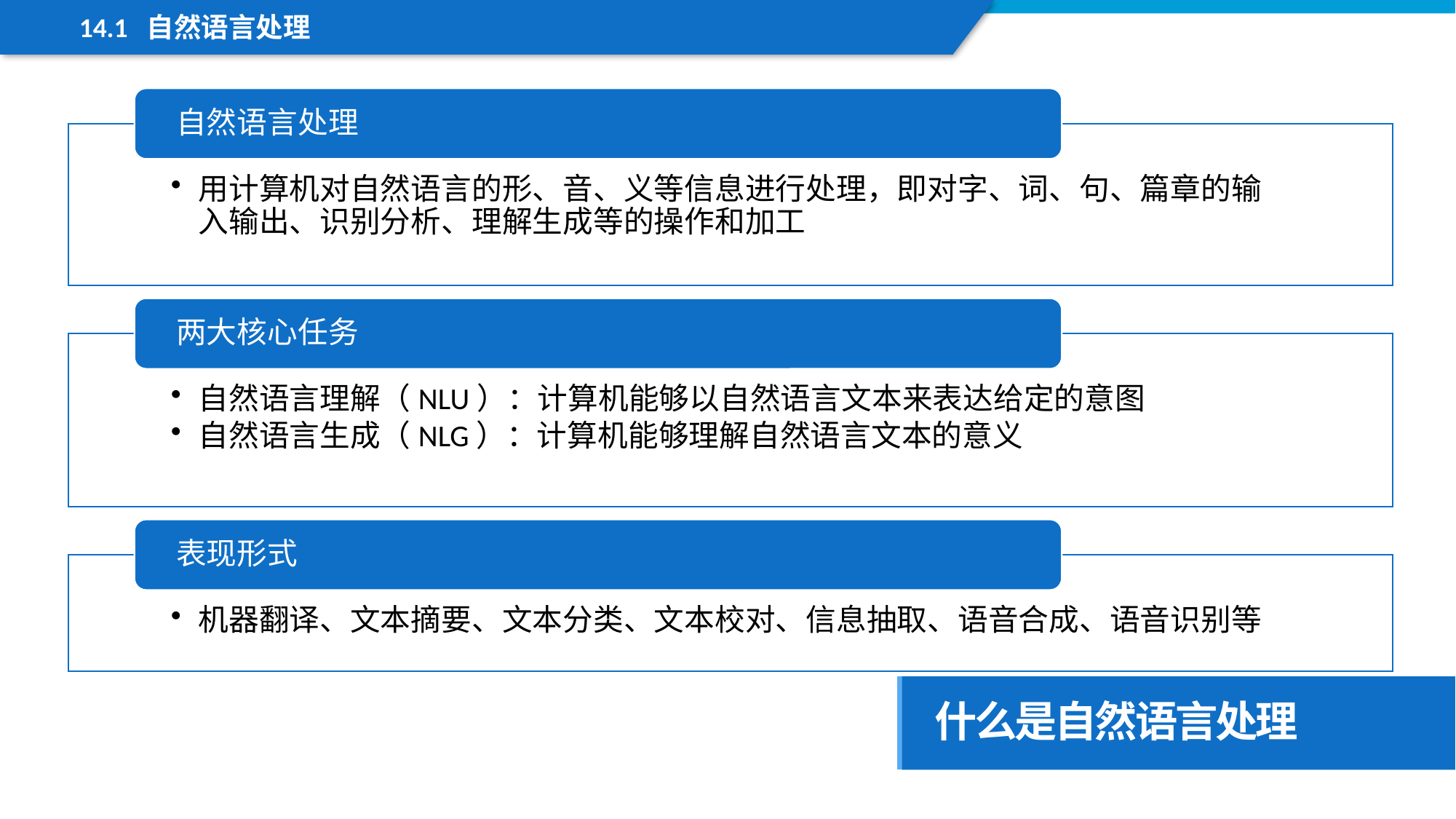

14.1  自然语言处理
用计算机对自然语言的形、音、义等信息进行处理，即对字、词、句、篇章的输入输出、识别分析、理解生成等的操作和加工
自然语言处理
自然语言理解（NLU）：计算机能够以自然语言文本来表达给定的意图
自然语言生成（NLG）：计算机能够理解自然语言文本的意义
两大核心任务
机器翻译、文本摘要、文本分类、文本校对、信息抽取、语音合成、语音识别等
表现形式
什么是自然语言处理